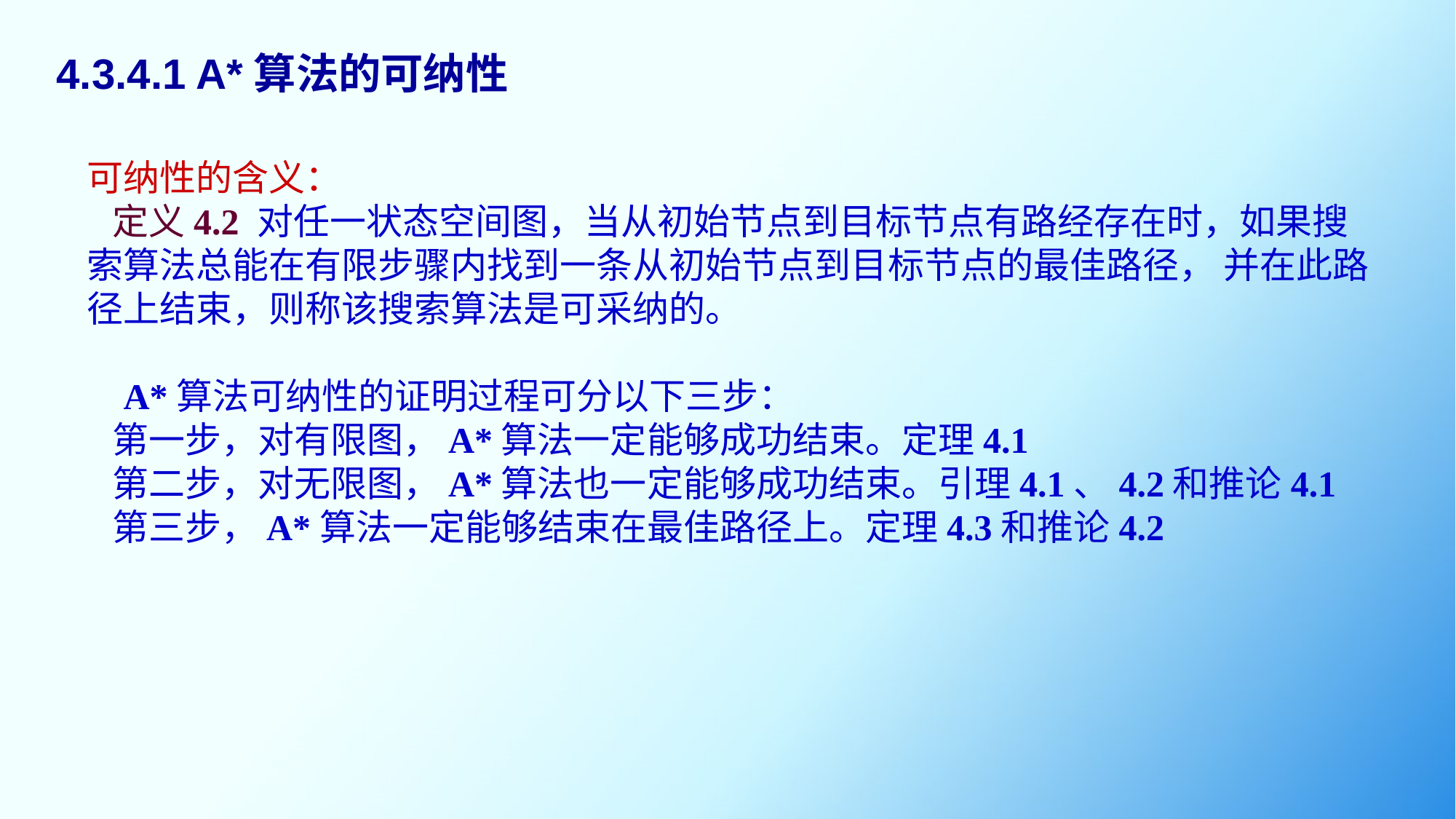

4.3.4.1 A*算法的可纳性
可纳性的含义：
  定义4.2 对任一状态空间图，当从初始节点到目标节点有路经存在时，如果搜索算法总能在有限步骤内找到一条从初始节点到目标节点的最佳路径， 并在此路径上结束，则称该搜索算法是可采纳的。

    A*算法可纳性的证明过程可分以下三步：
  第一步，对有限图，A*算法一定能够成功结束。定理4.1
  第二步，对无限图，A*算法也一定能够成功结束。引理4.1、4.2和推论4.1
  第三步，A*算法一定能够结束在最佳路径上。定理4.3和推论4.2